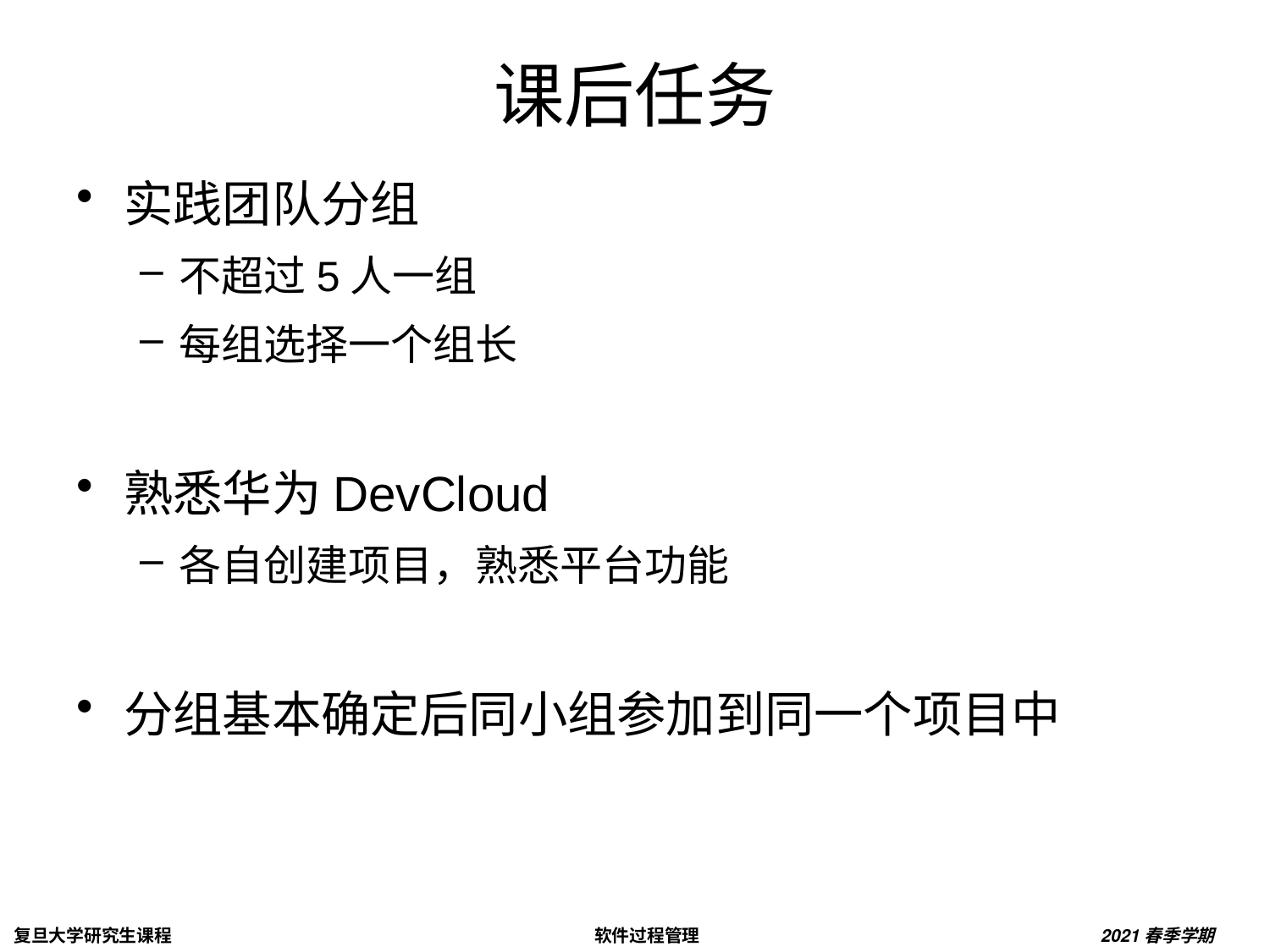

# 课后任务
实践团队分组
不超过5人一组
每组选择一个组长

熟悉华为DevCloud
各自创建项目，熟悉平台功能

分组基本确定后同小组参加到同一个项目中
69